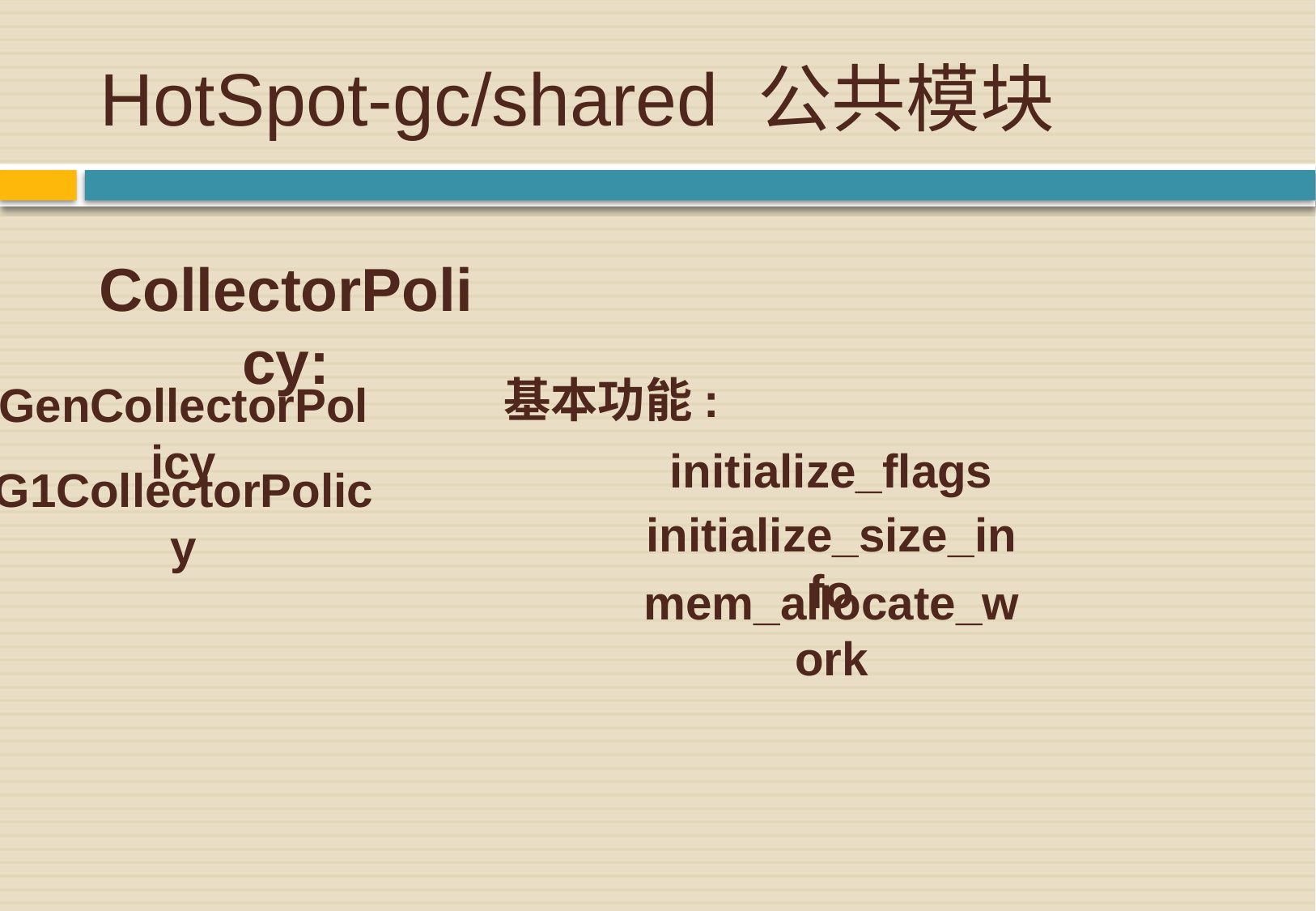

# HotSpot-gc/shared 公共模块
CollectorPolicy:
基本功能:
GenCollectorPolicy
initialize_flags
G1CollectorPolicy
initialize_size_info
mem_allocate_work